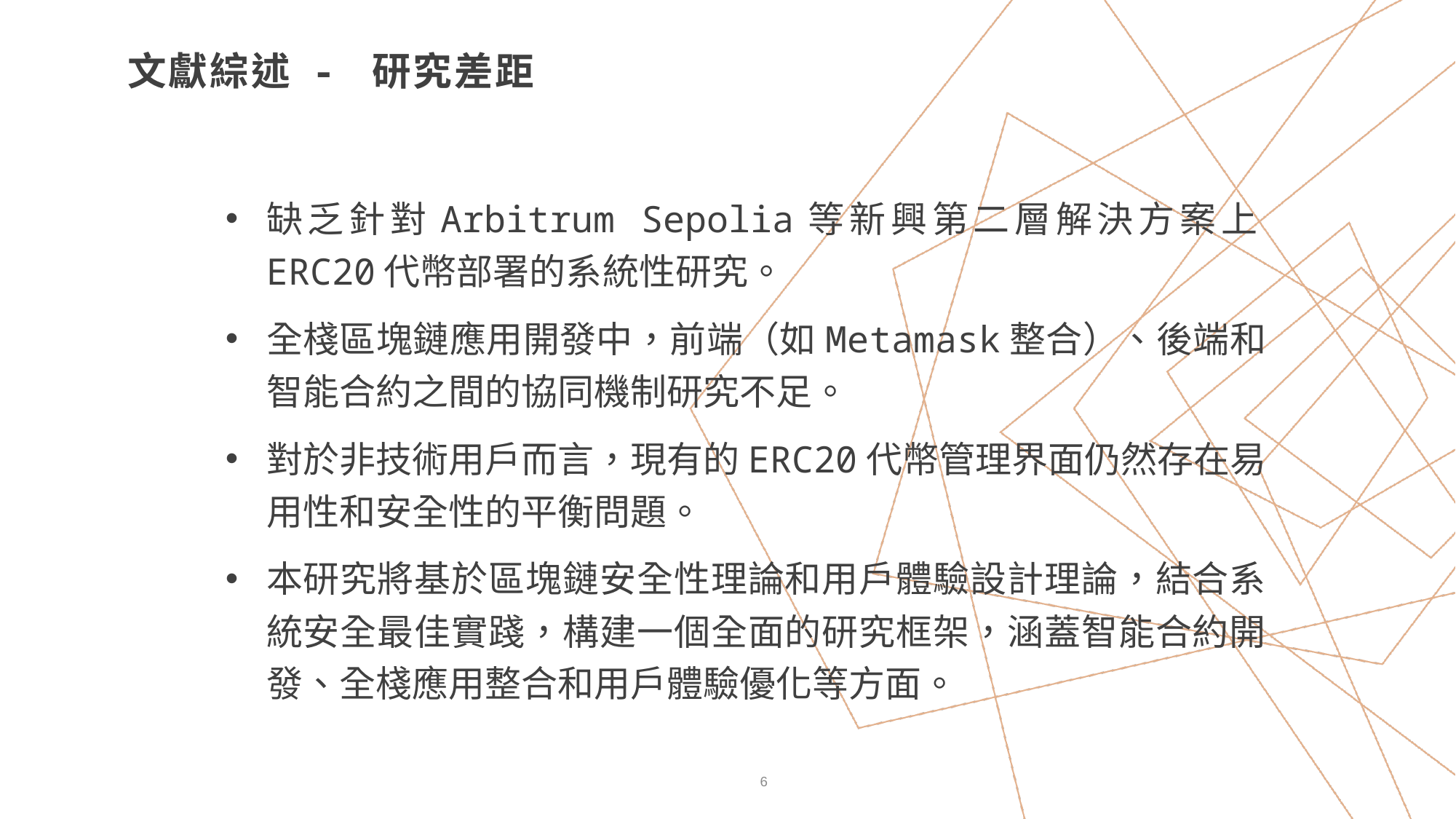

# 文獻綜述 - 研究差距
缺乏針對Arbitrum Sepolia等新興第二層解決方案上ERC20代幣部署的系統性研究。
全棧區塊鏈應用開發中，前端（如Metamask整合）、後端和智能合約之間的協同機制研究不足。
對於非技術用戶而言，現有的ERC20代幣管理界面仍然存在易用性和安全性的平衡問題。
本研究將基於區塊鏈安全性理論和用戶體驗設計理論，結合系統安全最佳實踐，構建一個全面的研究框架，涵蓋智能合約開發、全棧應用整合和用戶體驗優化等方面。
6